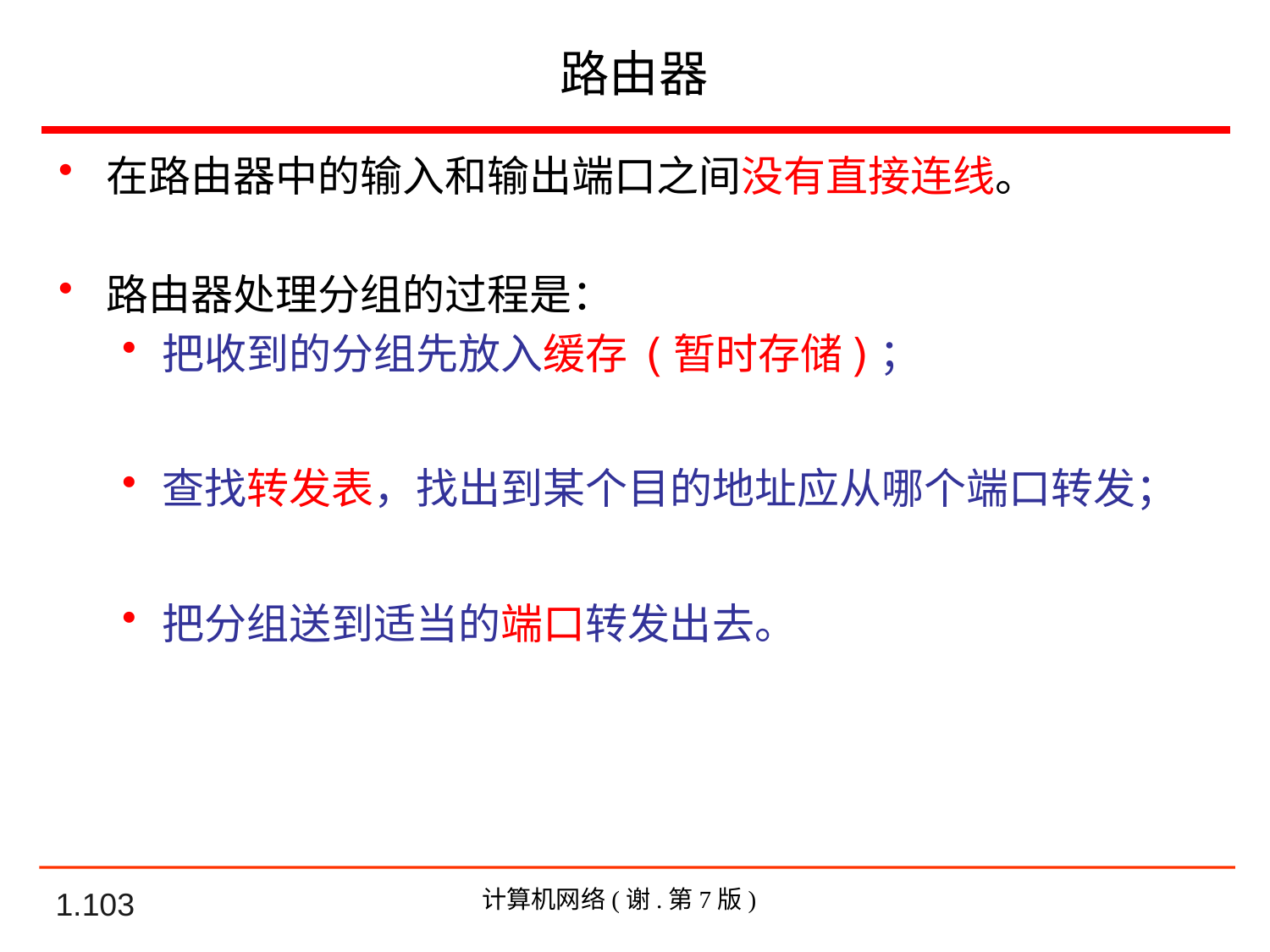

路由器
在路由器中的输入和输出端口之间没有直接连线。

路由器处理分组的过程是：
把收到的分组先放入缓存 (暂时存储)；

查找转发表，找出到某个目的地址应从哪个端口转发；

把分组送到适当的端口转发出去。